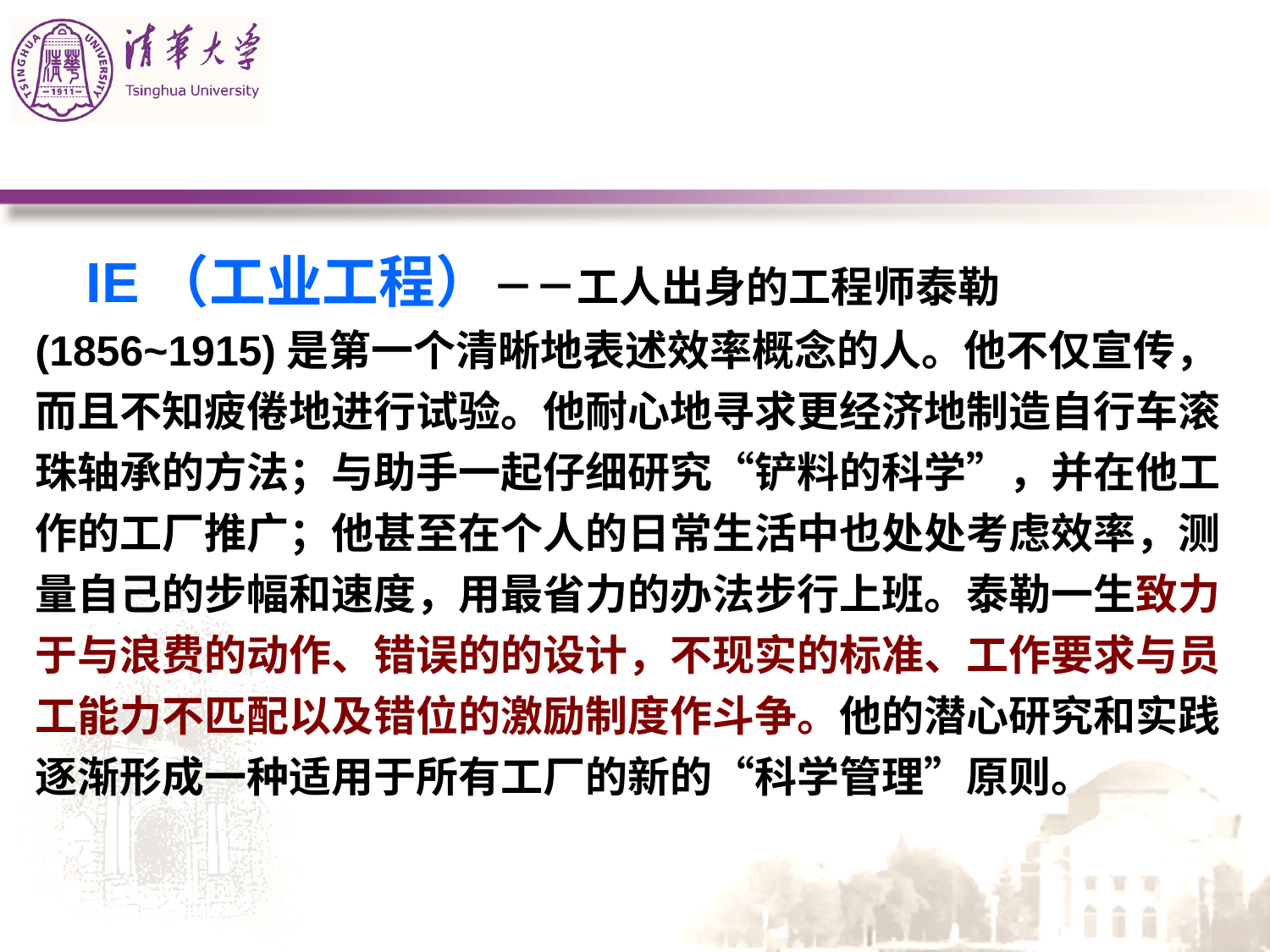

#
        IE（工业工程）－－工人出身的工程师泰勒(1856~1915)是第一个清晰地表述效率概念的人。他不仅宣传，而且不知疲倦地进行试验。他耐心地寻求更经济地制造自行车滚珠轴承的方法；与助手一起仔细研究“铲料的科学”，并在他工作的工厂推广；他甚至在个人的日常生活中也处处考虑效率，测量自己的步幅和速度，用最省力的办法步行上班。泰勒一生致力于与浪费的动作、错误的的设计，不现实的标准、工作要求与员工能力不匹配以及错位的激励制度作斗争。他的潜心研究和实践逐渐形成一种适用于所有工厂的新的“科学管理”原则。